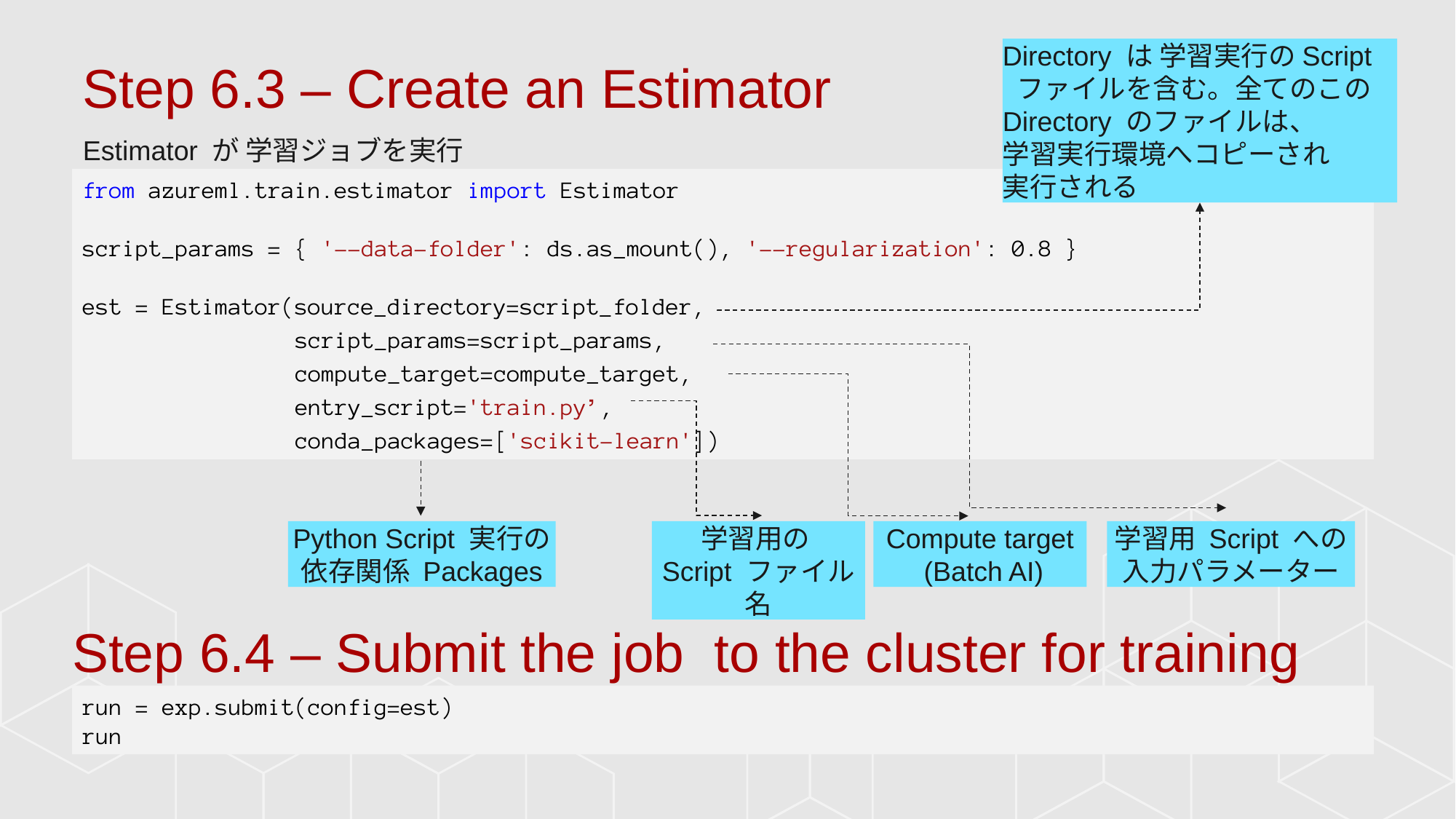

Directory は 学習実行のScript
 ファイルを含む。全てのこの Directory のファイルは、
学習実行環境へコピーされ
実行される
Step 6.3 – Create an Estimator
Estimator が 学習ジョブを実行
from azureml.train.estimator import Estimator

script_params = { '--data-folder': ds.as_mount(), '--regularization': 0.8 }

est = Estimator(source_directory=script_folder,
                script_params=script_params,
                compute_target=compute_target,
                entry_script='train.py’,
                conda_packages=['scikit-learn'])
Python Script 実行の依存関係 Packages
学習用の
Script ファイル名
Compute target
 (Batch AI)
学習用 Script への
入力パラメーター
Step 6.4 – Submit the job  to the cluster for training
run = exp.submit(config=est)
run